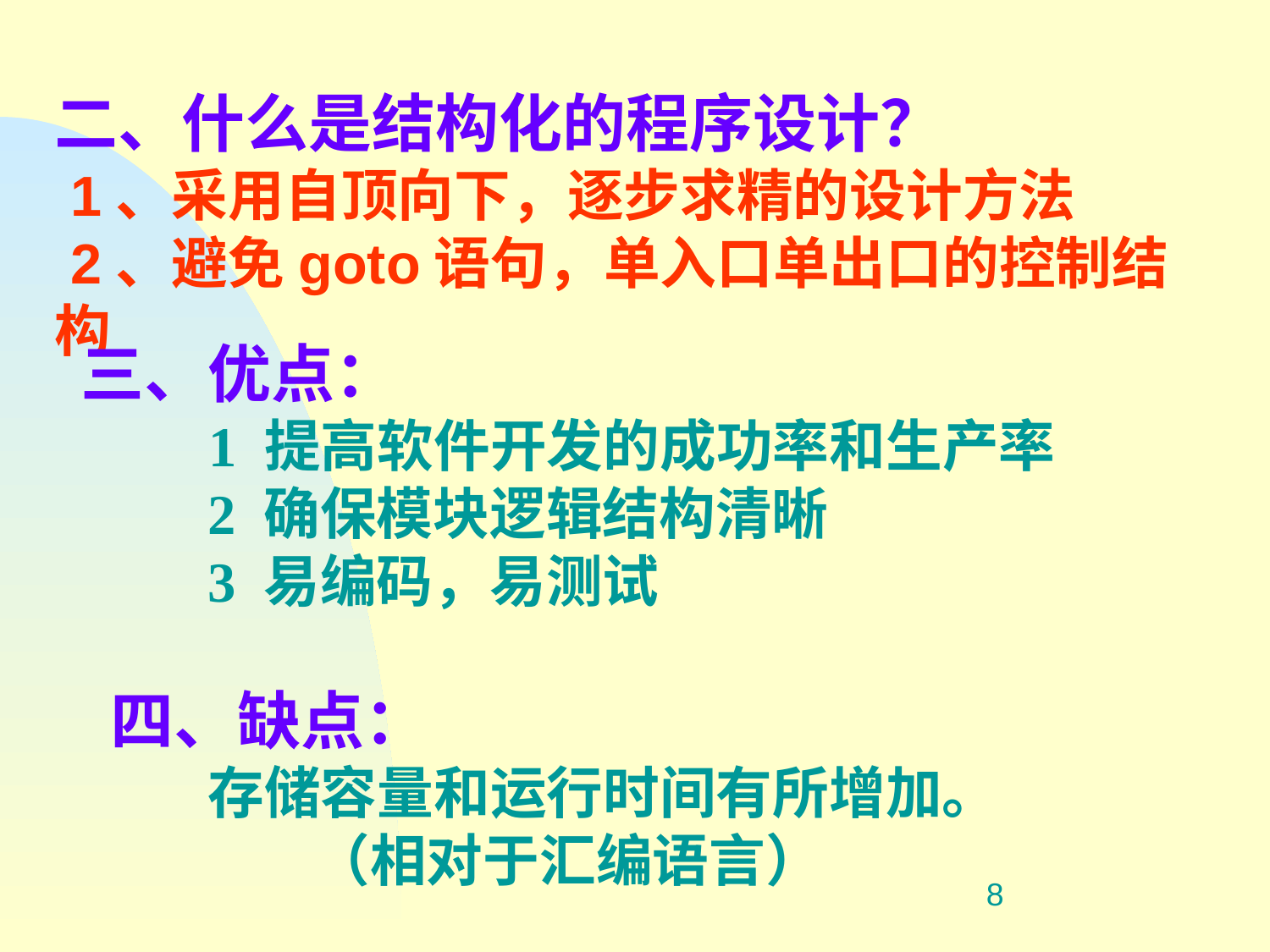

二、什么是结构化的程序设计？
 1、采用自顶向下，逐步求精的设计方法
 2、避免goto语句，单入口单出口的控制结构
三、优点：
         1 提高软件开发的成功率和生产率
	2 确保模块逻辑结构清晰
	3 易编码，易测试

 四、缺点：
	存储容量和运行时间有所增加。
                 （相对于汇编语言）

# 8
8